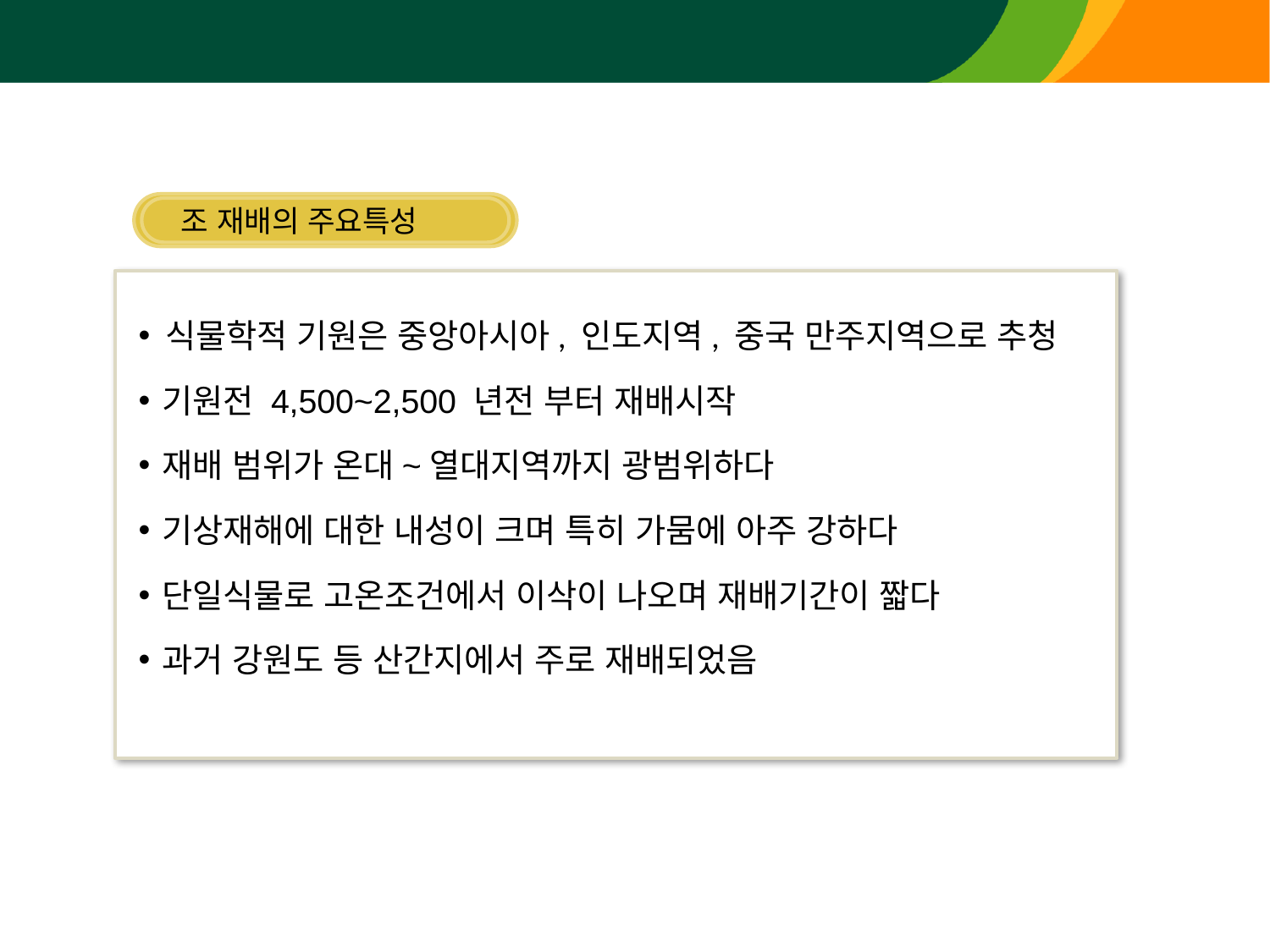

조 재배 기술

조 재배의 주요특성

 식물학적 기원은 중앙아시아, 인도지역, 중국 만주지역으로 추청
기원전 4,500~2,500 년전 부터 재배시작
재배 범위가 온대~열대지역까지 광범위하다
기상재해에 대한 내성이 크며 특히 가뭄에 아주 강하다
단일식물로 고온조건에서 이삭이 나오며 재배기간이 짧다
과거 강원도 등 산간지에서 주로 재배되었음